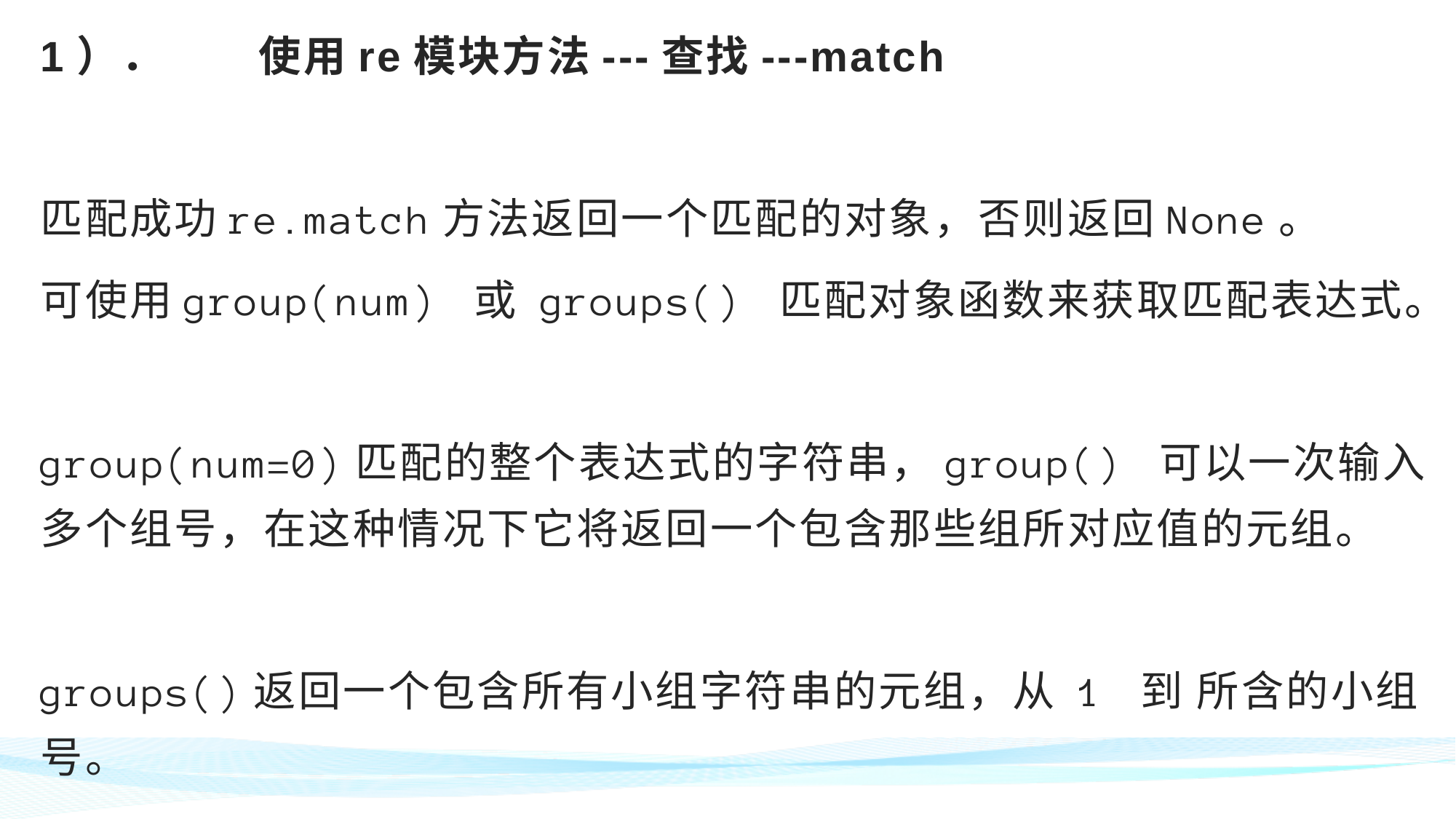

1）．	使用re模块方法---查找---match

匹配成功re.match方法返回一个匹配的对象，否则返回None。
可使用group(num) 或 groups() 匹配对象函数来获取匹配表达式。

group(num=0)匹配的整个表达式的字符串，group() 可以一次输入多个组号，在这种情况下它将返回一个包含那些组所对应值的元组。

groups()返回一个包含所有小组字符串的元组，从 1 到 所含的小组号。